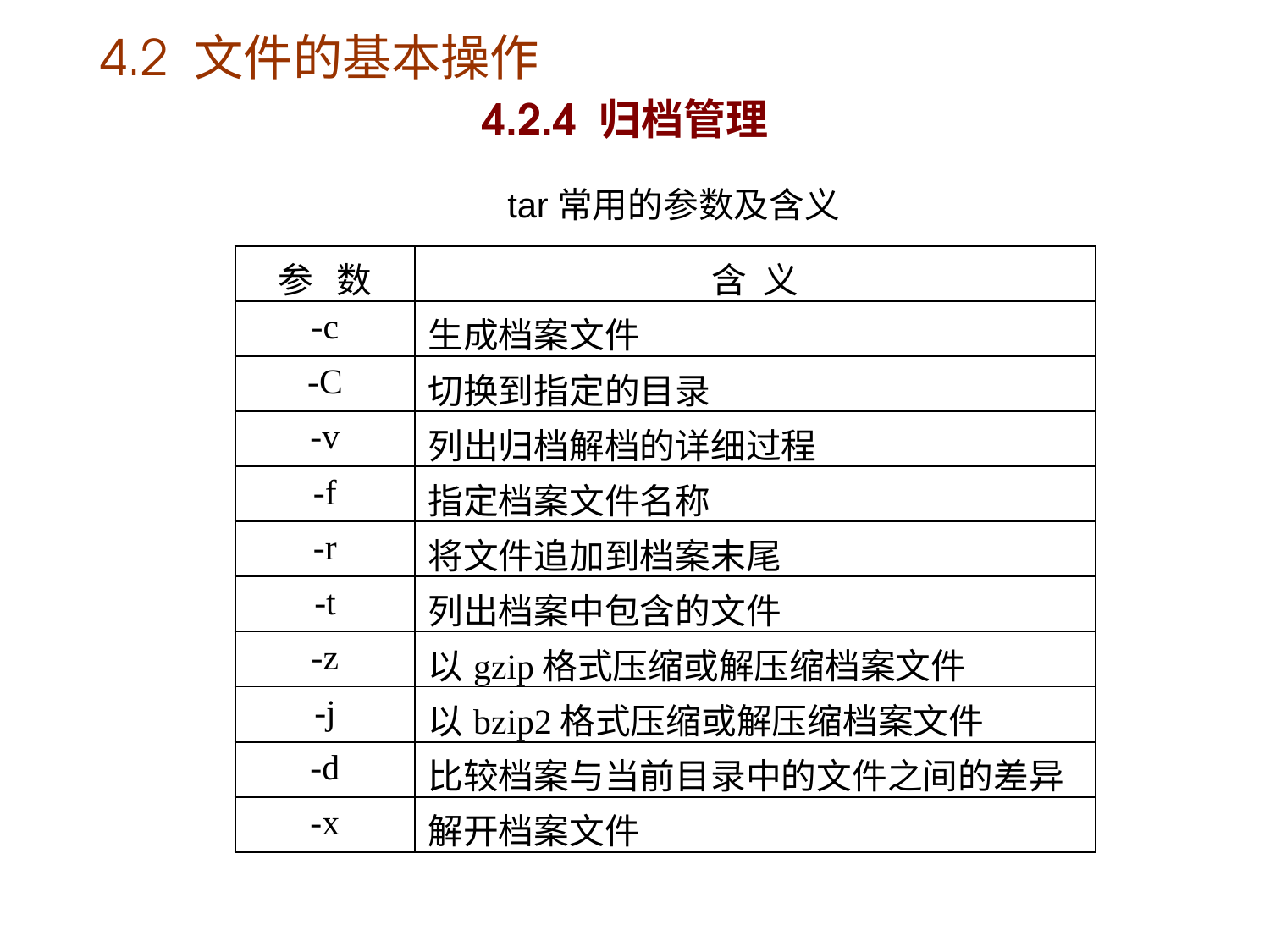

# 4.2 文件的基本操作 4.2.4 归档管理
tar常用的参数及含义
| 参 数 | 含 义 |
| --- | --- |
| -c | 生成档案文件 |
| -C | 切换到指定的目录 |
| -v | 列出归档解档的详细过程 |
| -f | 指定档案文件名称 |
| -r | 将文件追加到档案末尾 |
| -t | 列出档案中包含的文件 |
| -z | 以gzip格式压缩或解压缩档案文件 |
| -j | 以bzip2格式压缩或解压缩档案文件 |
| -d | 比较档案与当前目录中的文件之间的差异 |
| -x | 解开档案文件 |